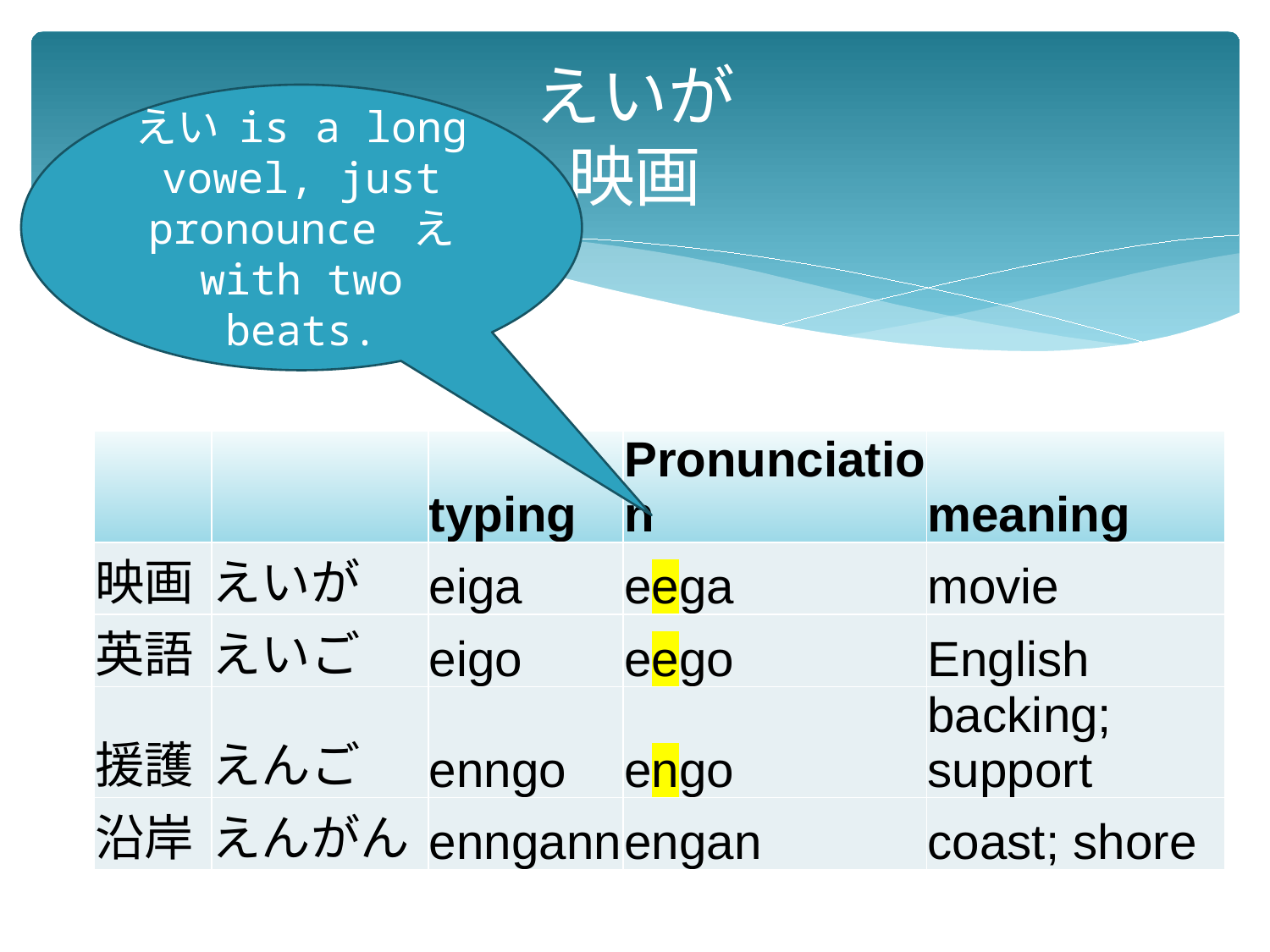

# えいが 映画
えい is a long vowel, just pronounce え with two beats.
|  |  | typing | Pronunciation | meaning |
| --- | --- | --- | --- | --- |
| 映画 | えいが | eiga | eega | movie |
| 英語 | えいご | eigo | eego | English |
| 援護 | えんご | enngo | engo | backing; support |
| 沿岸 | えんがん | enngann | engan | coast; shore |